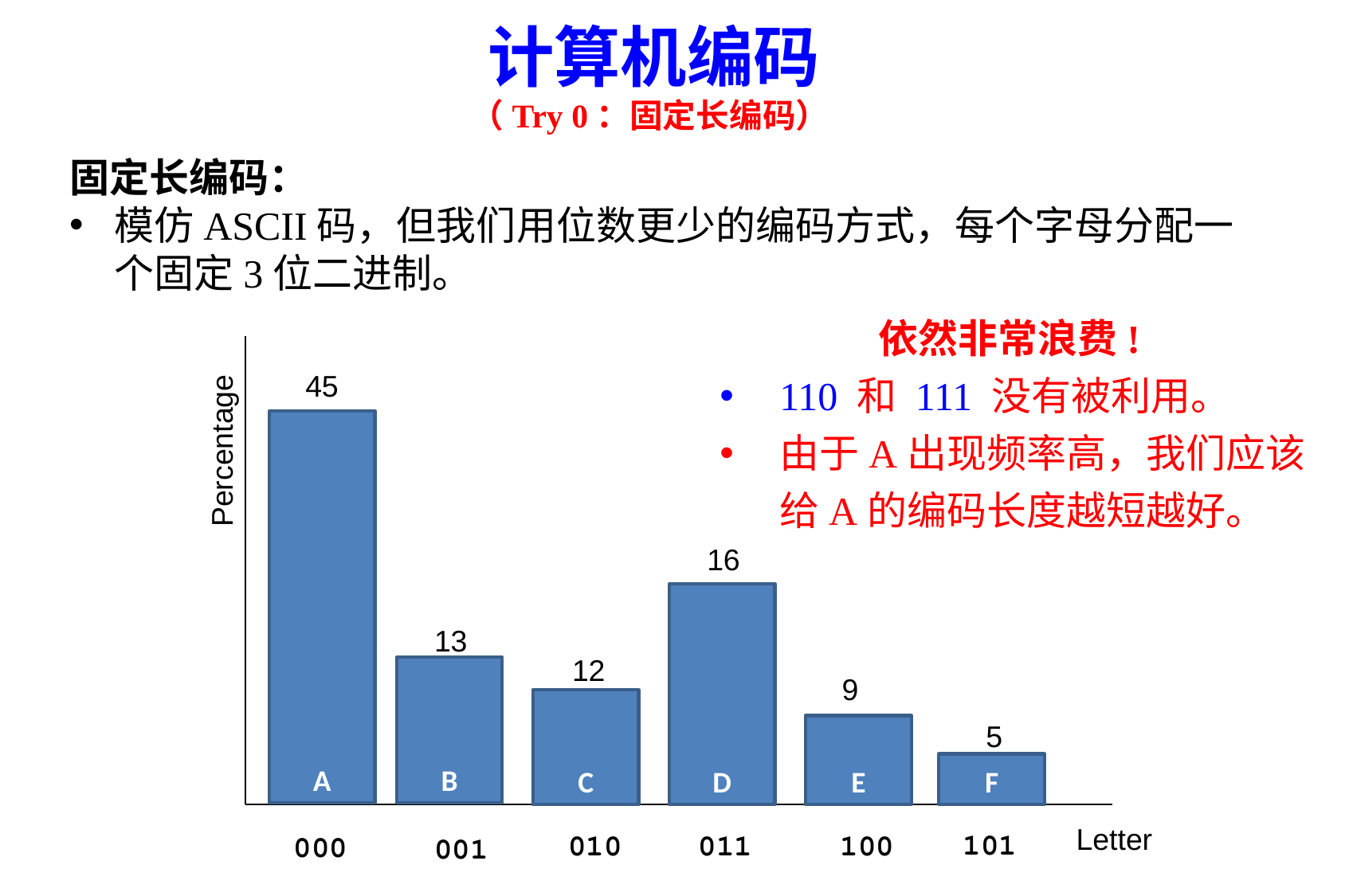

计算机编码
（Try 0：固定长编码）
固定长编码：
模仿ASCII码，但我们用位数更少的编码方式，每个字母分配一个固定3位二进制。
依然非常浪费!
110 和 111 没有被利用。
由于A出现频率高，我们应该给A的编码长度越短越好。
45
Percentage
A
16
D
13
12
B
9
C
5
E
F
Letter
101
010
100
011
000
001